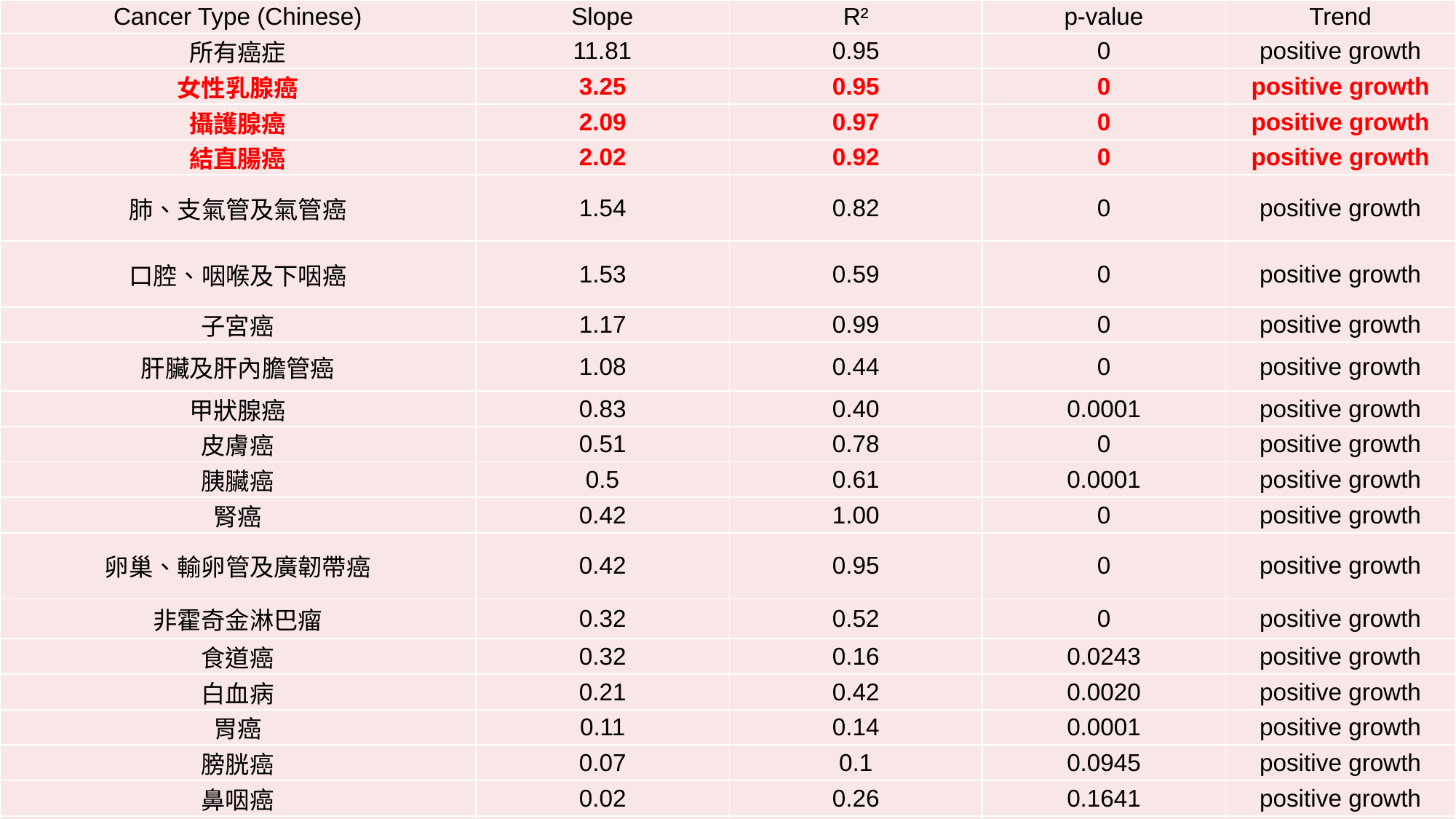

| Cancer Type (Chinese) | Slope | R² | p-value | Trend |
| --- | --- | --- | --- | --- |
| 所有癌症 | 11.81 | 0.95 | 0 | positive growth |
| 女性乳腺癌 | 3.25 | 0.95 | 0 | positive growth |
| 攝護腺癌 | 2.09 | 0.97 | 0 | positive growth |
| 結直腸癌 | 2.02 | 0.92 | 0 | positive growth |
| 肺、支氣管及氣管癌 | 1.54 | 0.82 | 0 | positive growth |
| 口腔、咽喉及下咽癌 | 1.53 | 0.59 | 0 | positive growth |
| 子宮癌 | 1.17 | 0.99 | 0 | positive growth |
| 肝臟及肝內膽管癌 | 1.08 | 0.44 | 0 | positive growth |
| 甲狀腺癌 | 0.83 | 0.40 | 0.0001 | positive growth |
| 皮膚癌 | 0.51 | 0.78 | 0 | positive growth |
| 胰臟癌 | 0.5 | 0.61 | 0.0001 | positive growth |
| 腎癌 | 0.42 | 1.00 | 0 | positive growth |
| 卵巢、輸卵管及廣韌帶癌 | 0.42 | 0.95 | 0 | positive growth |
| 非霍奇金淋巴瘤 | 0.32 | 0.52 | 0 | positive growth |
| 食道癌 | 0.32 | 0.16 | 0.0243 | positive growth |
| 白血病 | 0.21 | 0.42 | 0.0020 | positive growth |
| 胃癌 | 0.11 | 0.14 | 0.0001 | positive growth |
| 膀胱癌 | 0.07 | 0.1 | 0.0945 | positive growth |
| 鼻咽癌 | 0.02 | 0.26 | 0.1641 | positive growth |
| 子宮頸癌 | -0.31 | 0.57 | 0 | negative growth |